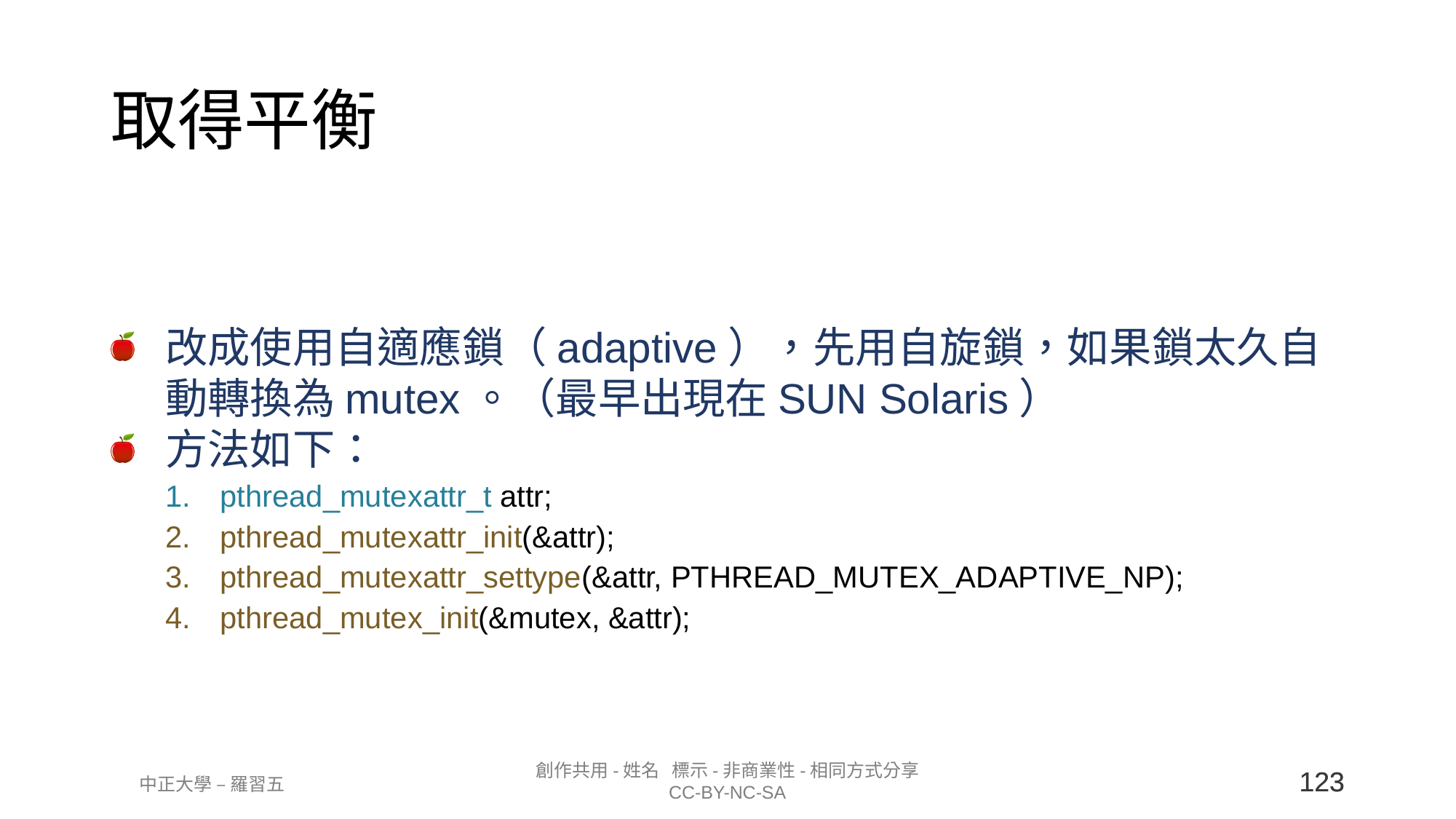

# 取得平衡
改成使用自適應鎖（adaptive），先用自旋鎖，如果鎖太久自動轉換為mutex。（最早出現在SUN Solaris）
方法如下：
pthread_mutexattr_t attr;
pthread_mutexattr_init(&attr);
pthread_mutexattr_settype(&attr, PTHREAD_MUTEX_ADAPTIVE_NP);
pthread_mutex_init(&mutex, &attr);